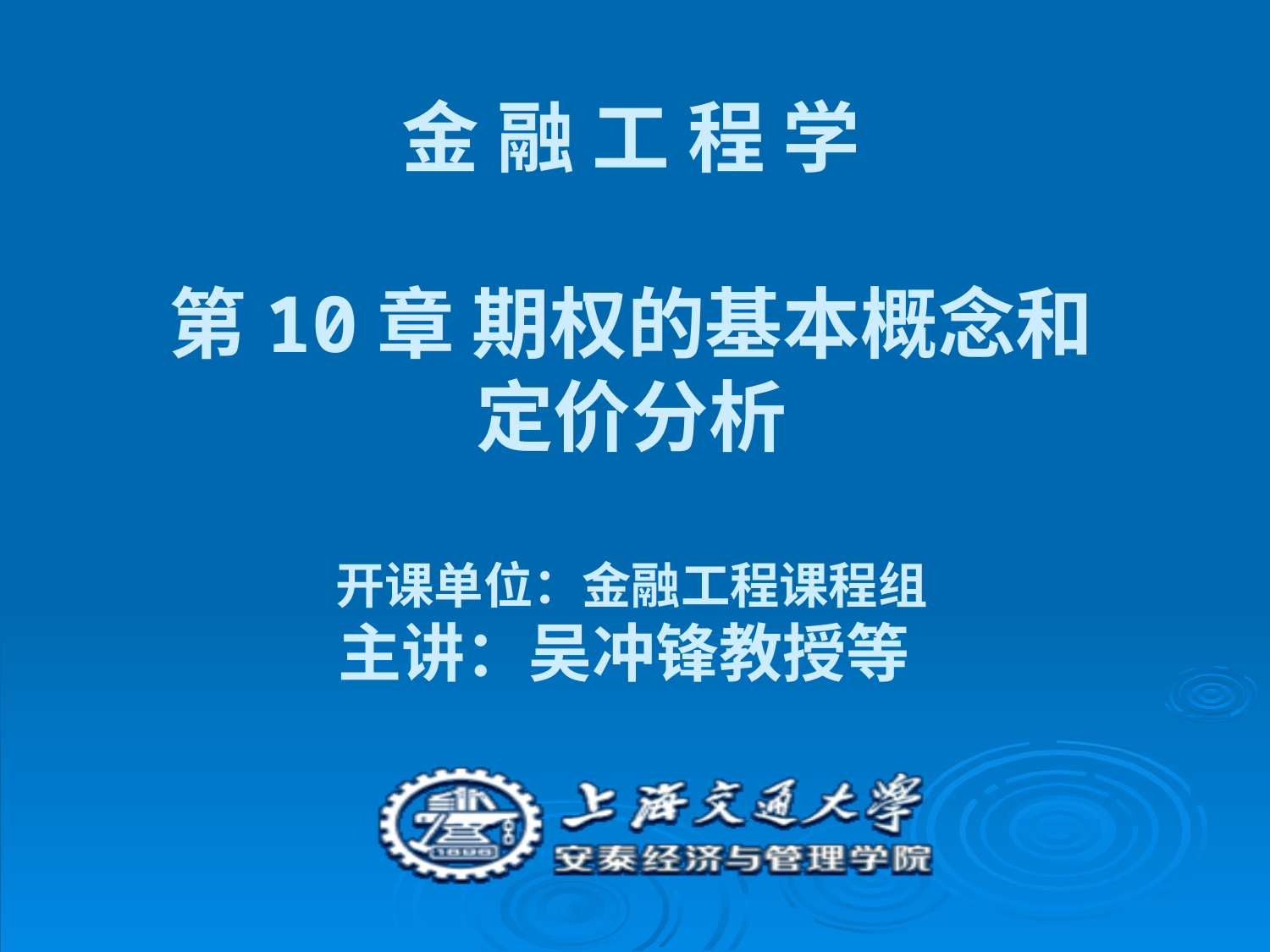

# 金 融 工 程 学 第10章 期权的基本概念和定价分析 开课单位：金融工程课程组 主讲：吴冲锋教授等